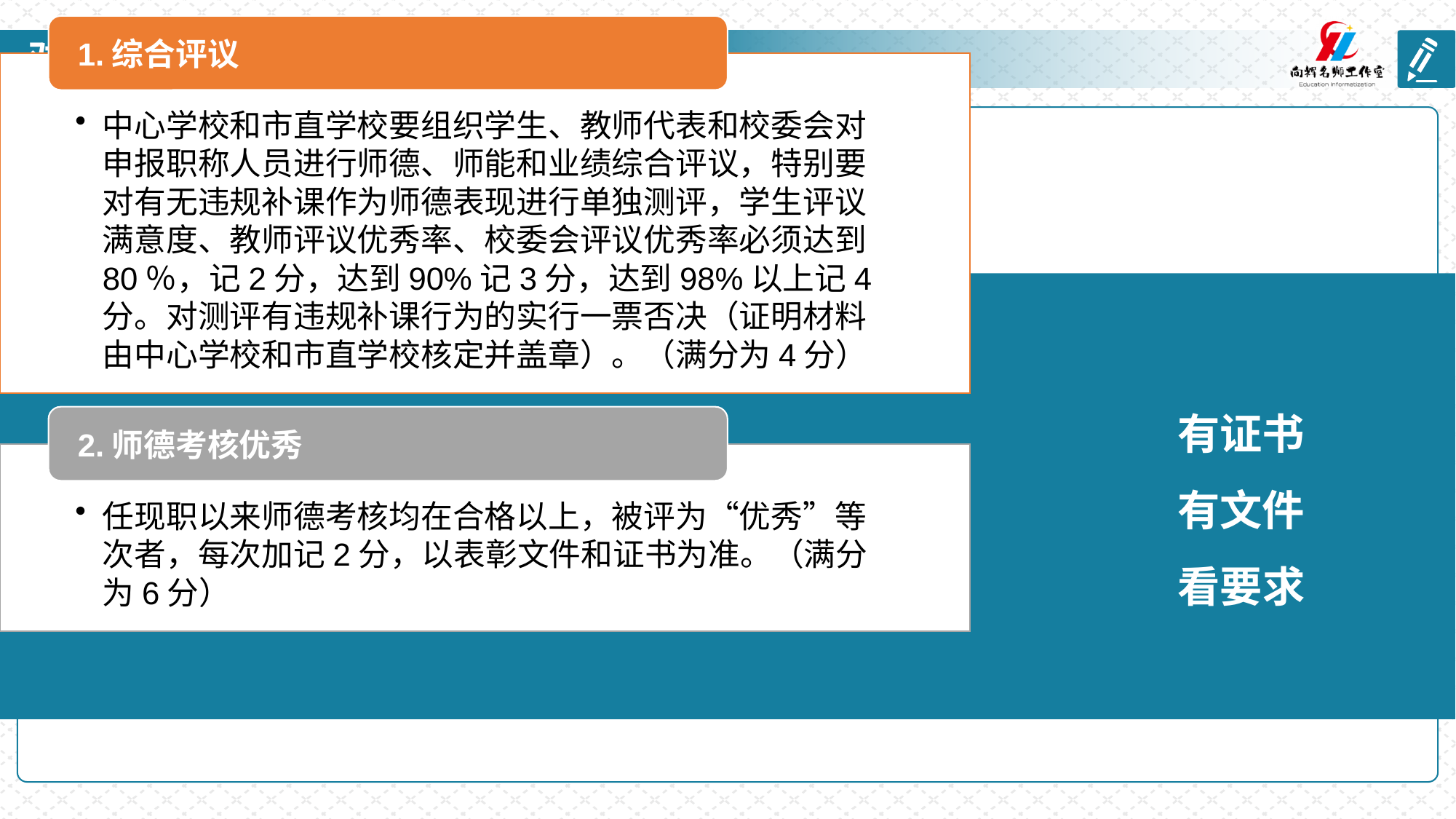

# 对照标准——着手准备：师德师风(10分)
中心学校和市直学校要组织学生、教师代表和校委会对申报职称人员进行师德、师能和业绩综合评议，特别要对有无违规补课作为师德表现进行单独测评，学生评议满意度、教师评议优秀率、校委会评议优秀率必须达到80％，记2分，达到90%记3分，达到98%以上记4分。对测评有违规补课行为的实行一票否决（证明材料由中心学校和市直学校核定并盖章）。（满分为4分）
1.综合评议
任现职以来师德考核均在合格以上，被评为“优秀”等次者，每次加记2分，以表彰文件和证书为准。（满分为6分）
2.师德考核优秀
有证书
有文件
看要求